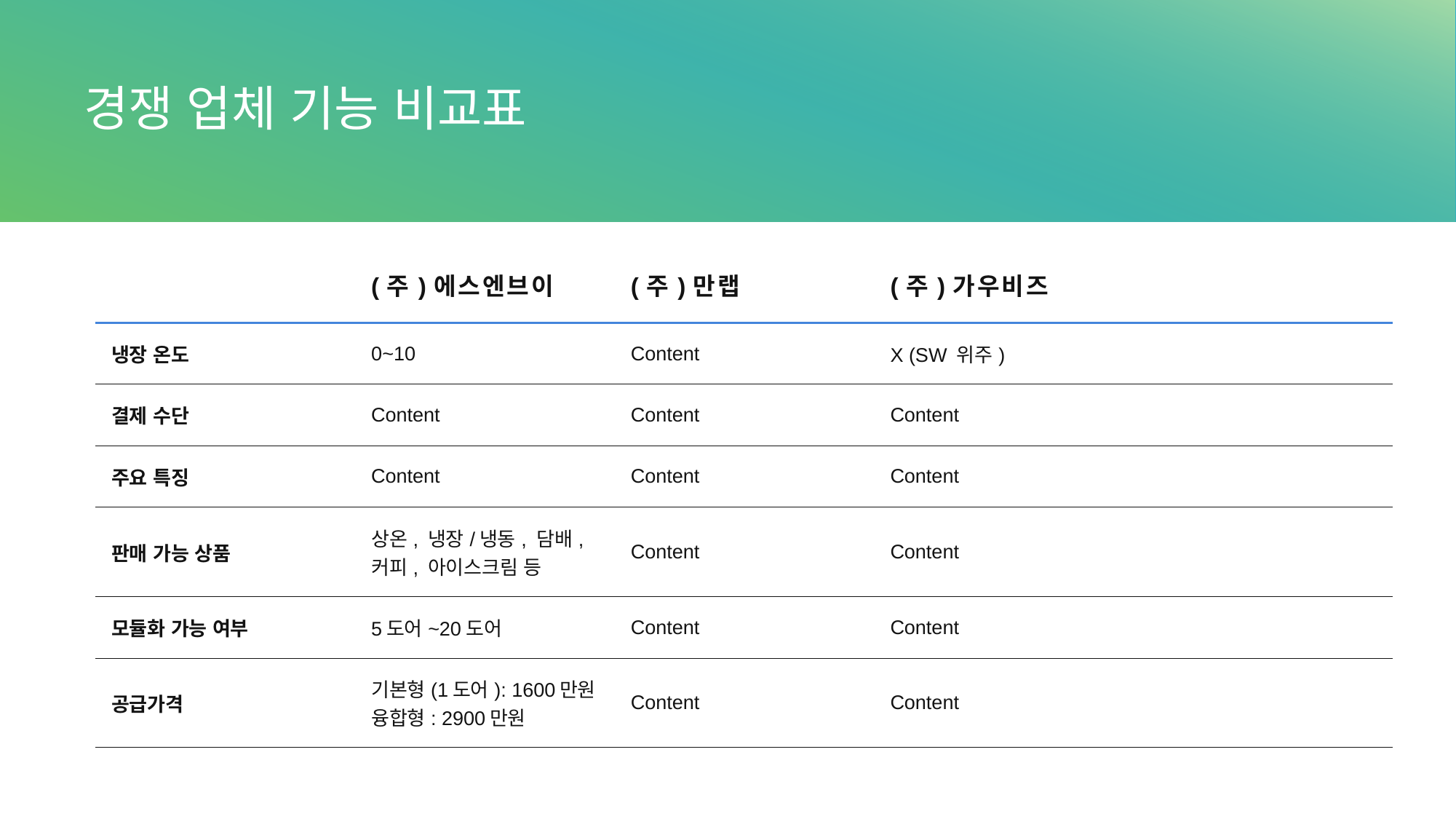

# 경쟁 업체 기능 비교표
|  | (주)에스엔브이 | (주)만랩 | (주)가우비즈 |  |
| --- | --- | --- | --- | --- |
| 냉장 온도 | 0~10 | Content | X (SW 위주) |  |
| 결제 수단 | Content | Content | Content |  |
| 주요 특징 | Content | Content | Content |  |
| 판매 가능 상품 | 상온, 냉장/냉동, 담배, 커피, 아이스크림 등 | Content | Content |  |
| 모듈화 가능 여부 | 5도어~20도어 | Content | Content |  |
| 공급가격 | 기본형(1도어): 1600만원 융합형: 2900만원 | Content | Content |  |